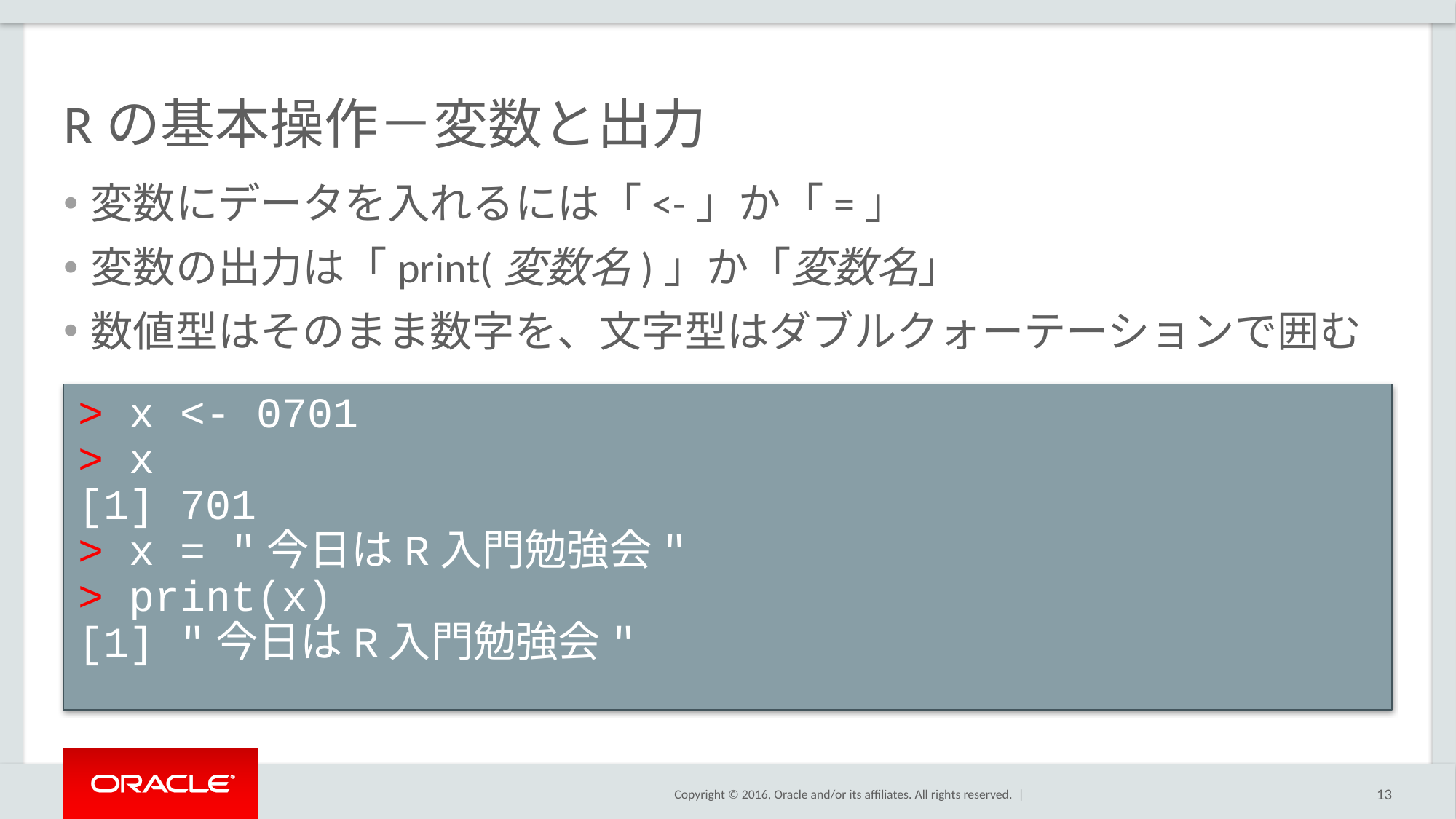

# Rの基本操作－変数と出力
変数にデータを入れるには「<-」か「=」
変数の出力は「print(変数名)」か「変数名」
数値型はそのまま数字を、文字型はダブルクォーテーションで囲む

> x <- 0701
> x
[1] 701
> x = "今日はR入門勉強会"
> print(x)
[1] "今日はR入門勉強会"
13